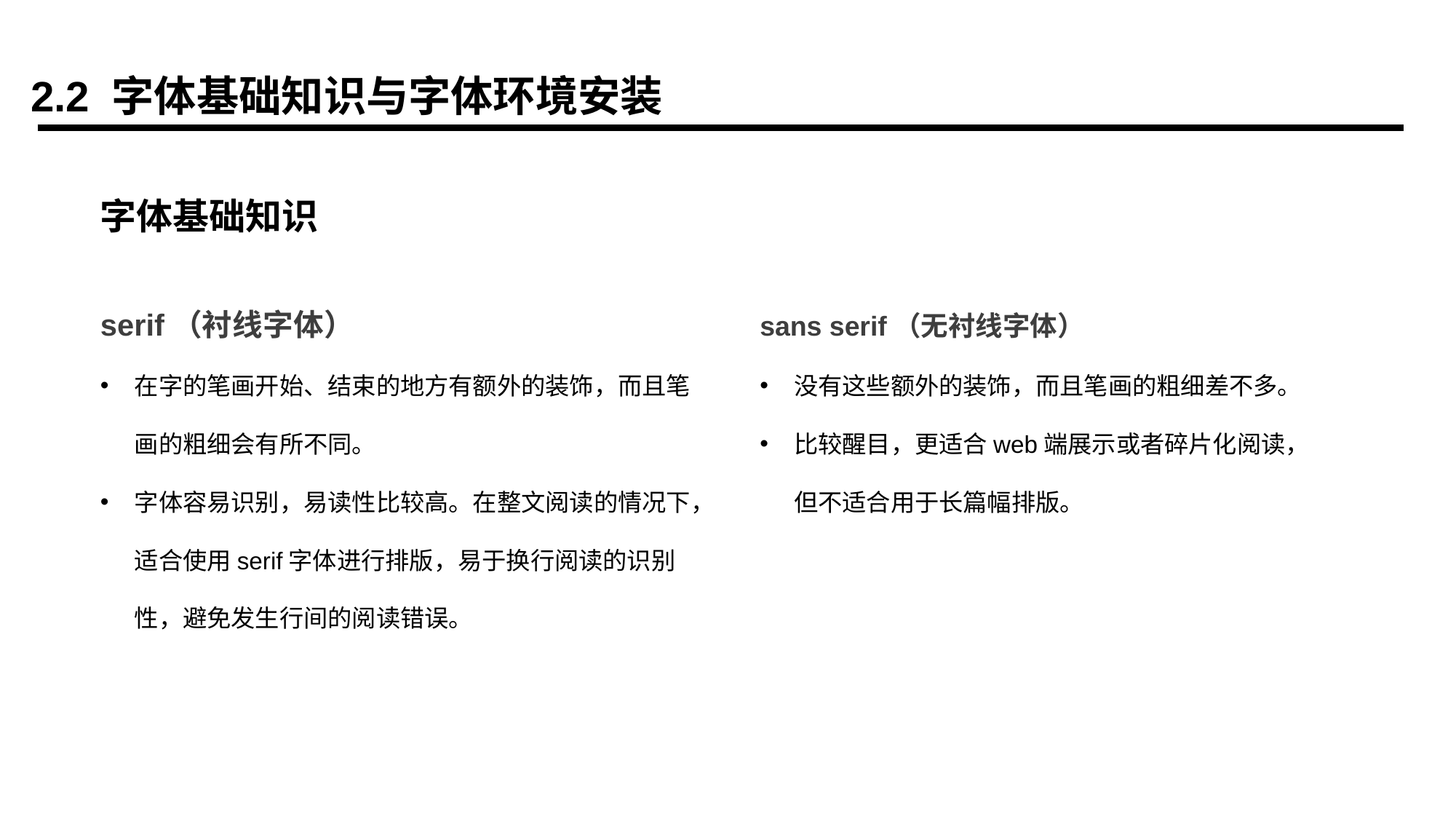

2.2 字体基础知识与字体环境安装
字体基础知识
serif（衬线字体）
在字的笔画开始、结束的地方有额外的装饰，而且笔画的粗细会有所不同。
字体容易识别，易读性比较高。在整文阅读的情况下，适合使用serif字体进行排版，易于换行阅读的识别性，避免发生行间的阅读错误。
sans serif（无衬线字体）
没有这些额外的装饰，而且笔画的粗细差不多。
比较醒目，更适合web端展示或者碎片化阅读，但不适合用于长篇幅排版。